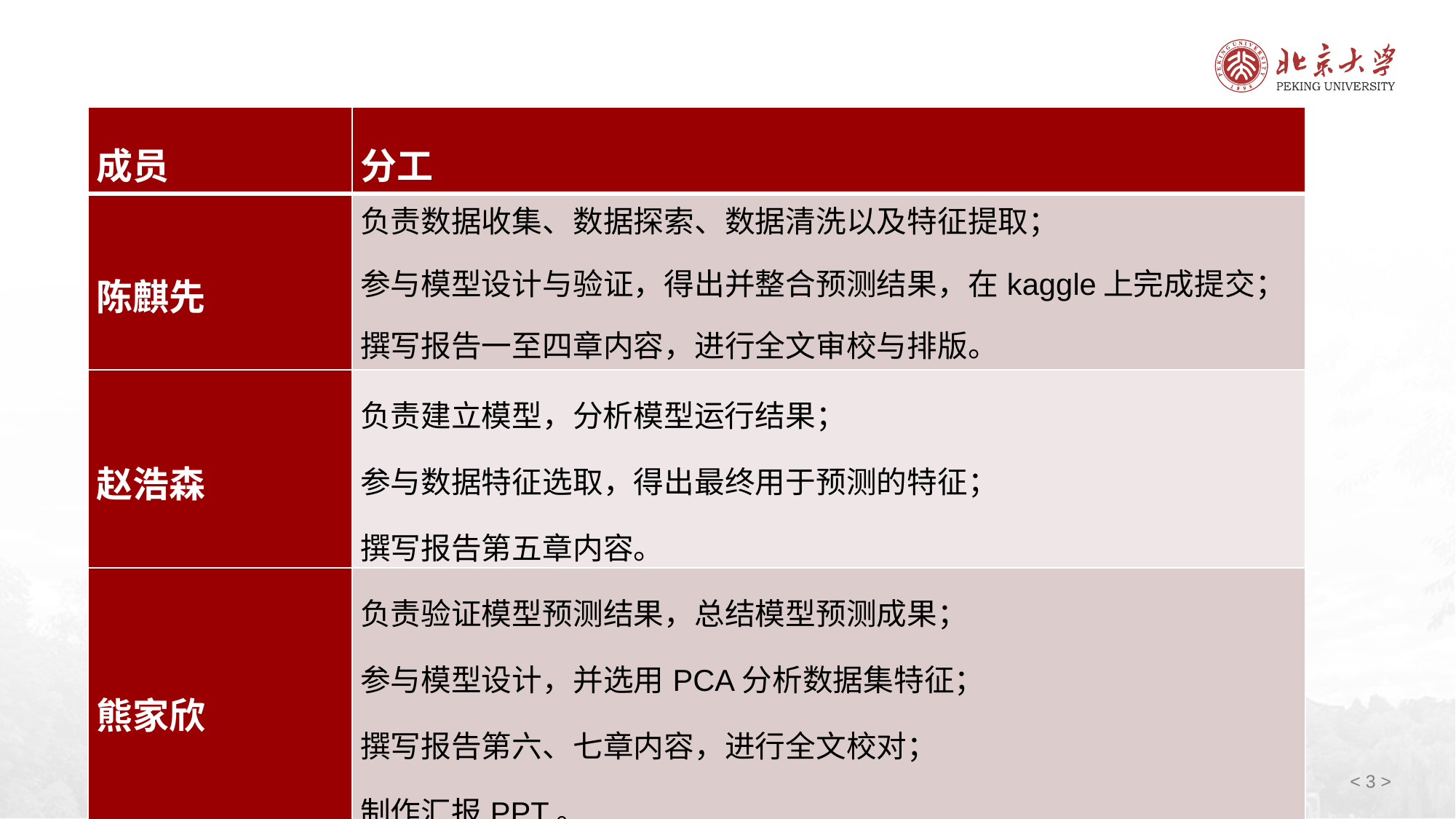

| 成员 | 分工 |
| --- | --- |
| 陈麒先 | 负责数据收集、数据探索、数据清洗以及特征提取； 参与模型设计与验证，得出并整合预测结果，在kaggle上完成提交； 撰写报告一至四章内容，进行全文审校与排版。 |
| 赵浩森 | 负责建立模型，分析模型运行结果； 参与数据特征选取，得出最终用于预测的特征； 撰写报告第五章内容。 |
| 熊家欣 | 负责验证模型预测结果，总结模型预测成果； 参与模型设计，并选用PCA分析数据集特征； 撰写报告第六、七章内容，进行全文校对； 制作汇报PPT。 |
< 3 >